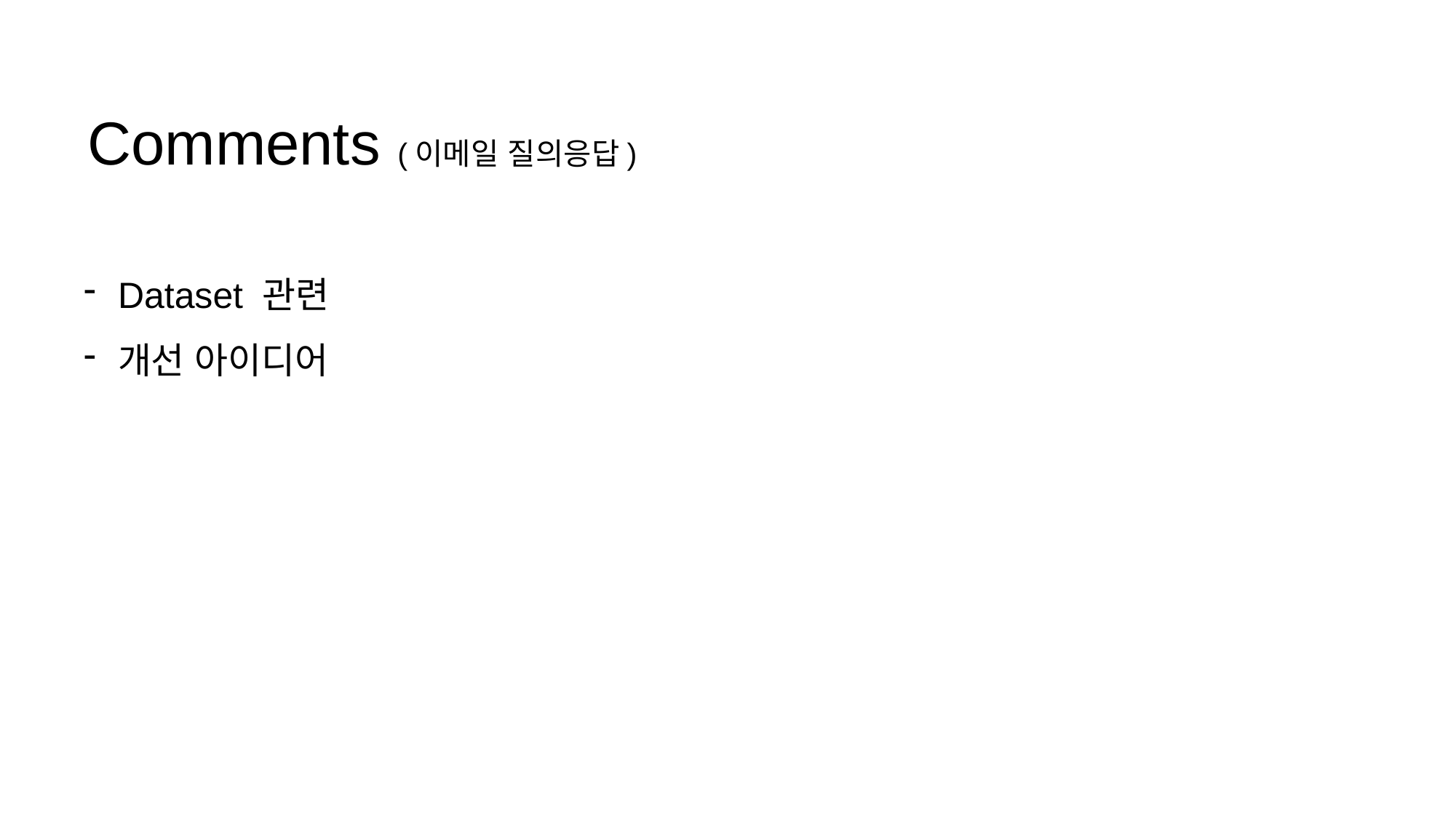

# Comments (이메일 질의응답)
Dataset 관련
개선 아이디어